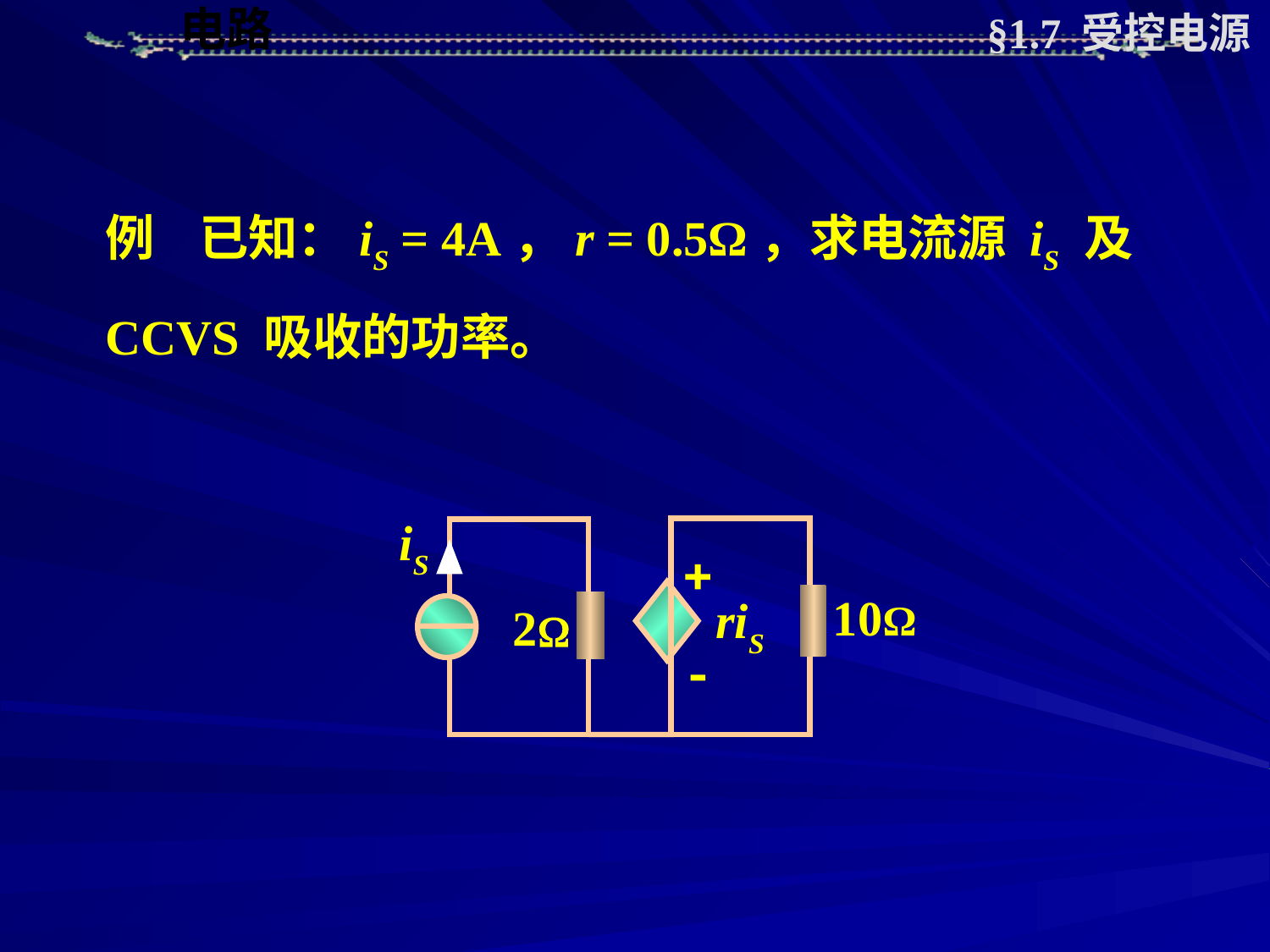

§1.7 受控电源
例    已知：iS = 4A，r = 0.5Ω，求电流源 iS 及 CCVS 吸收的功率。
iS

+
−
10Ω
riS
2Ω